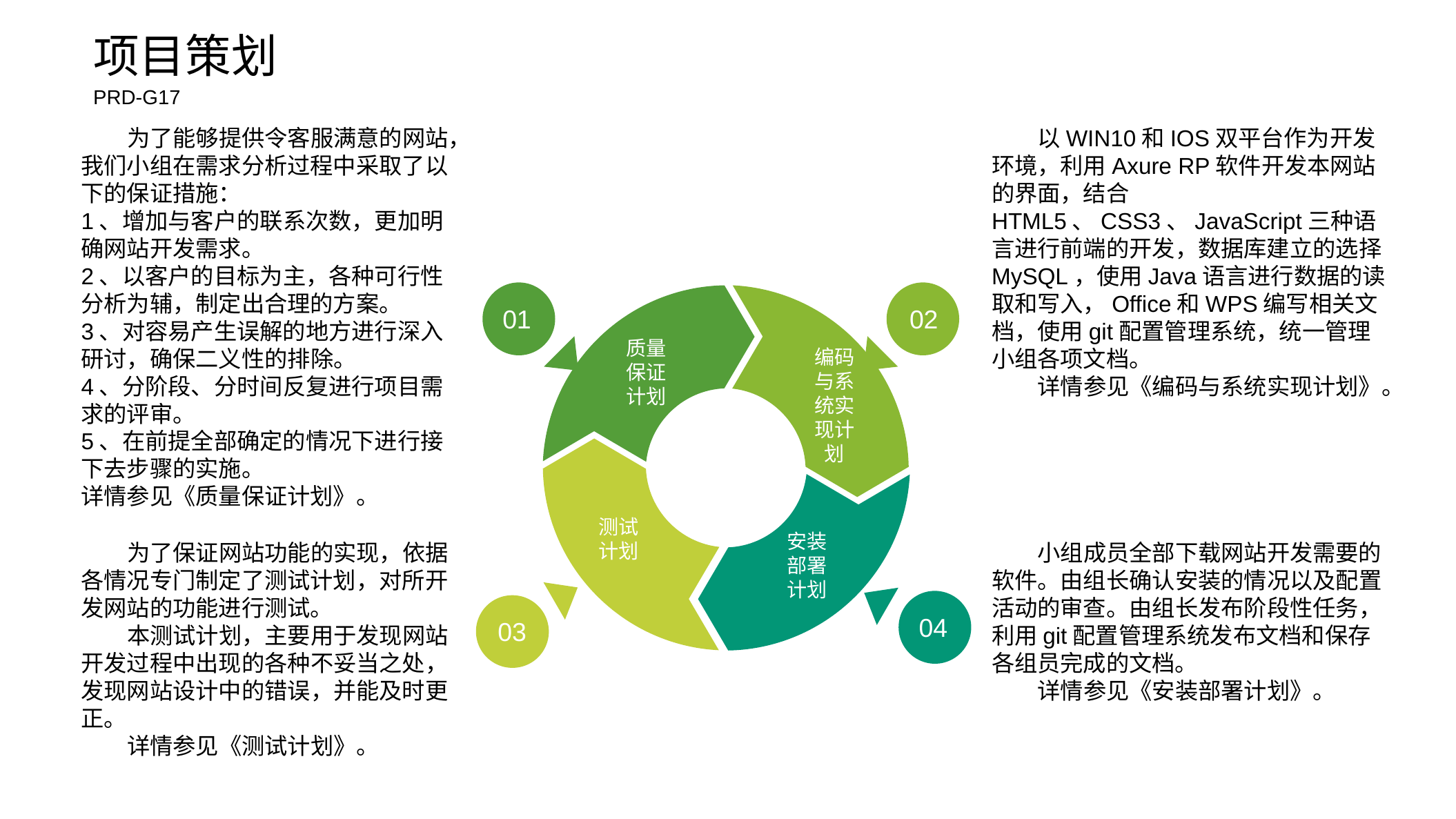

项目策划
PRD-G17
为了能够提供令客服满意的网站，我们小组在需求分析过程中采取了以下的保证措施：
1、增加与客户的联系次数，更加明确网站开发需求。
2、以客户的目标为主，各种可行性分析为辅，制定出合理的方案。
3、对容易产生误解的地方进行深入研讨，确保二义性的排除。
4、分阶段、分时间反复进行项目需求的评审。
5、在前提全部确定的情况下进行接下去步骤的实施。
详情参见《质量保证计划》。
以WIN10和IOS双平台作为开发环境，利用Axure RP软件开发本网站的界面，结合HTML5、CSS3、JavaScript三种语言进行前端的开发，数据库建立的选择MySQL，使用Java语言进行数据的读取和写入，Office和WPS编写相关文档，使用git配置管理系统，统一管理小组各项文档。
详情参见《编码与系统实现计划》。

01
02
质量保证计划
编码与系统实现计划

测试计划
安装部署计划
为了保证网站功能的实现，依据各情况专门制定了测试计划，对所开发网站的功能进行测试。
本测试计划，主要用于发现网站开发过程中出现的各种不妥当之处，发现网站设计中的错误，并能及时更正。
详情参见《测试计划》。
小组成员全部下载网站开发需要的软件。由组长确认安装的情况以及配置活动的审查。由组长发布阶段性任务，利用git配置管理系统发布文档和保存各组员完成的文档。
详情参见《安装部署计划》。

04
03